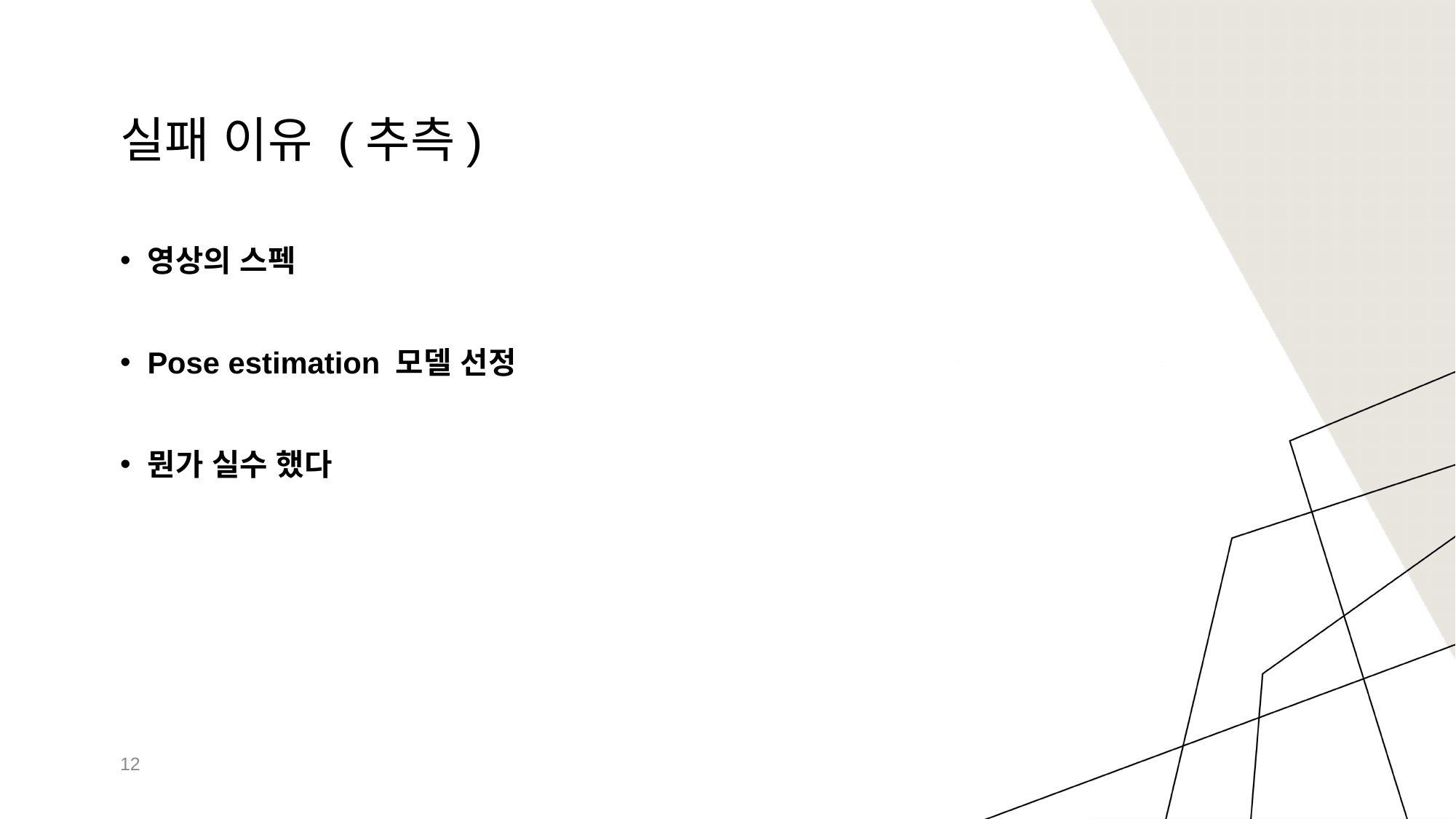

# 실패 이유 (추측)
영상의 스펙

Pose estimation 모델 선정

뭔가 실수 했다

12